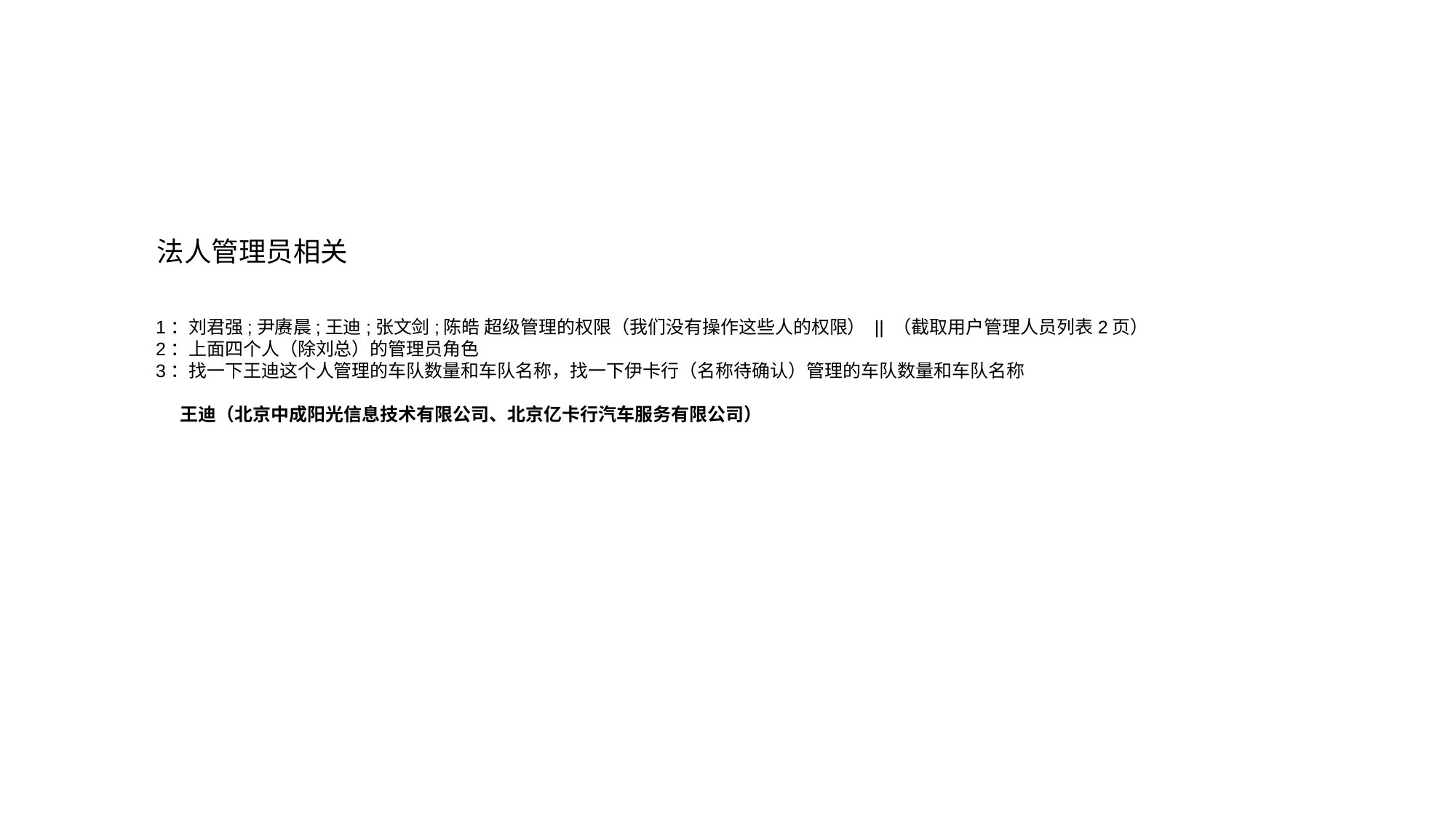

法人管理员相关
1：刘君强;尹赓晨;王迪;张文剑;陈皓 超级管理的权限（我们没有操作这些人的权限） || （截取用户管理人员列表2页）
2：上面四个人（除刘总）的管理员角色
3：找一下王迪这个人管理的车队数量和车队名称，找一下伊卡行（名称待确认）管理的车队数量和车队名称

     王迪（北京中成阳光信息技术有限公司、北京亿卡行汽车服务有限公司）